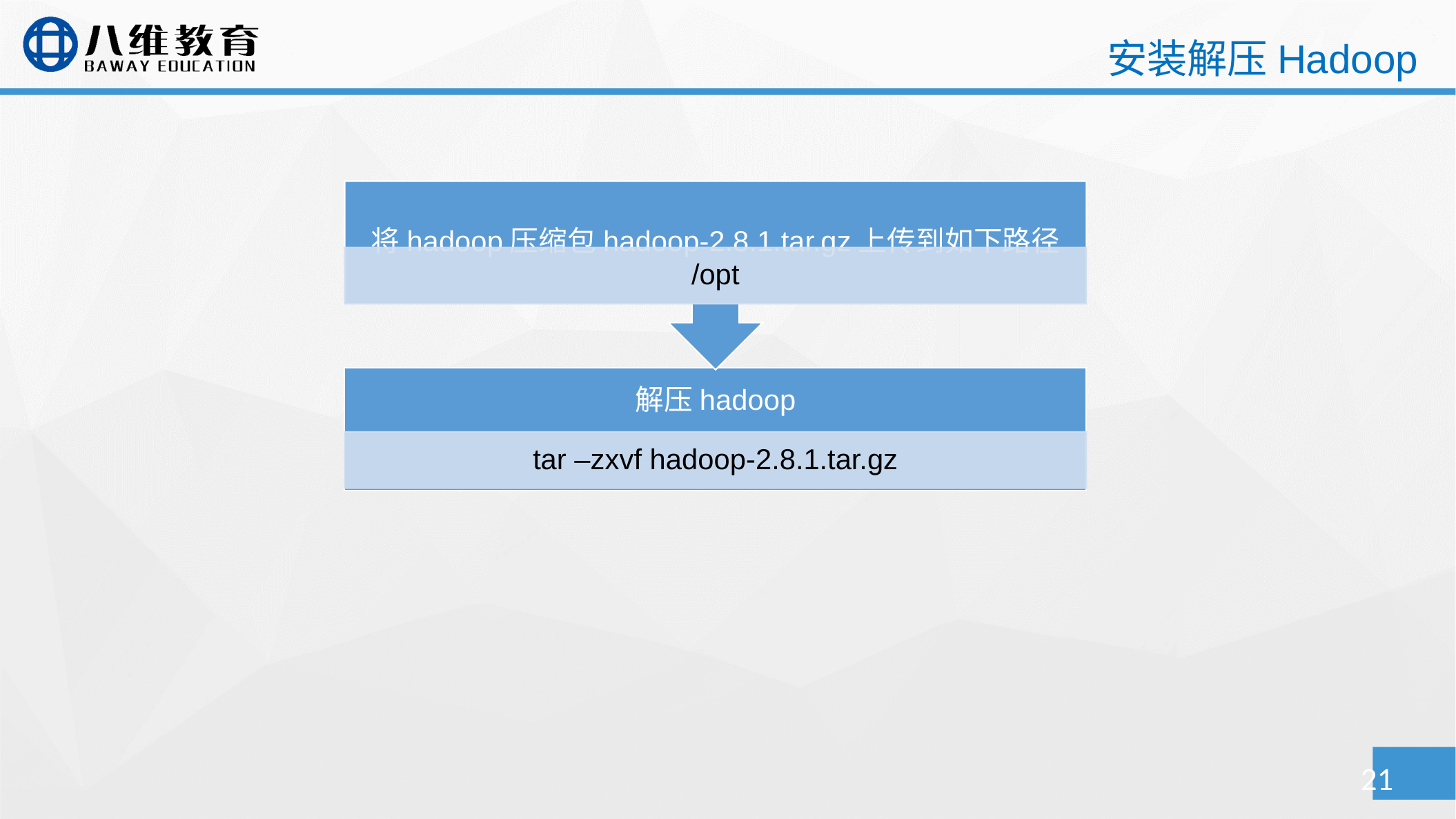

安装解压Hadoop
解压hadoop
tar –zxvf hadoop-2.8.1.tar.gz
将hadoop压缩包hadoop-2.8.1.tar.gz上传到如下路径
/opt